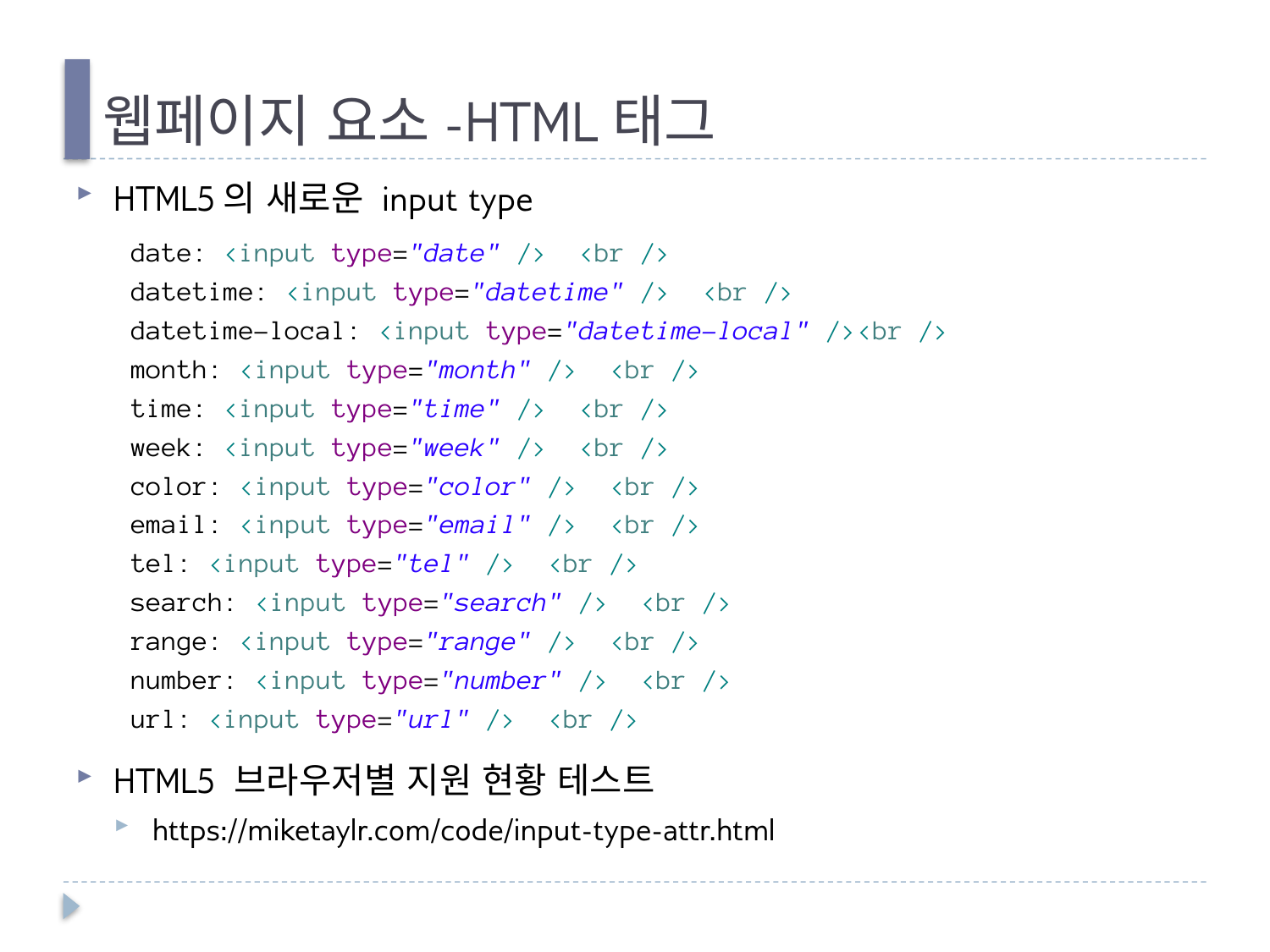

# 웹페이지 요소-HTML태그
HTML5의 새로운 input type

HTML5 브라우저별 지원 현황 테스트
https://miketaylr.com/code/input-type-attr.html
date: <input type="date" />  <br />
datetime: <input type="datetime" />  <br />
datetime-local: <input type="datetime-local" /><br />
month: <input type="month" />  <br />
time: <input type="time" />  <br />
week: <input type="week" />  <br />
color: <input type="color" />  <br />
email: <input type="email" />  <br />
tel: <input type="tel" />  <br />
search: <input type="search" />  <br />
range: <input type="range" />  <br />
number: <input type="number" />  <br />
url: <input type="url" />  <br />